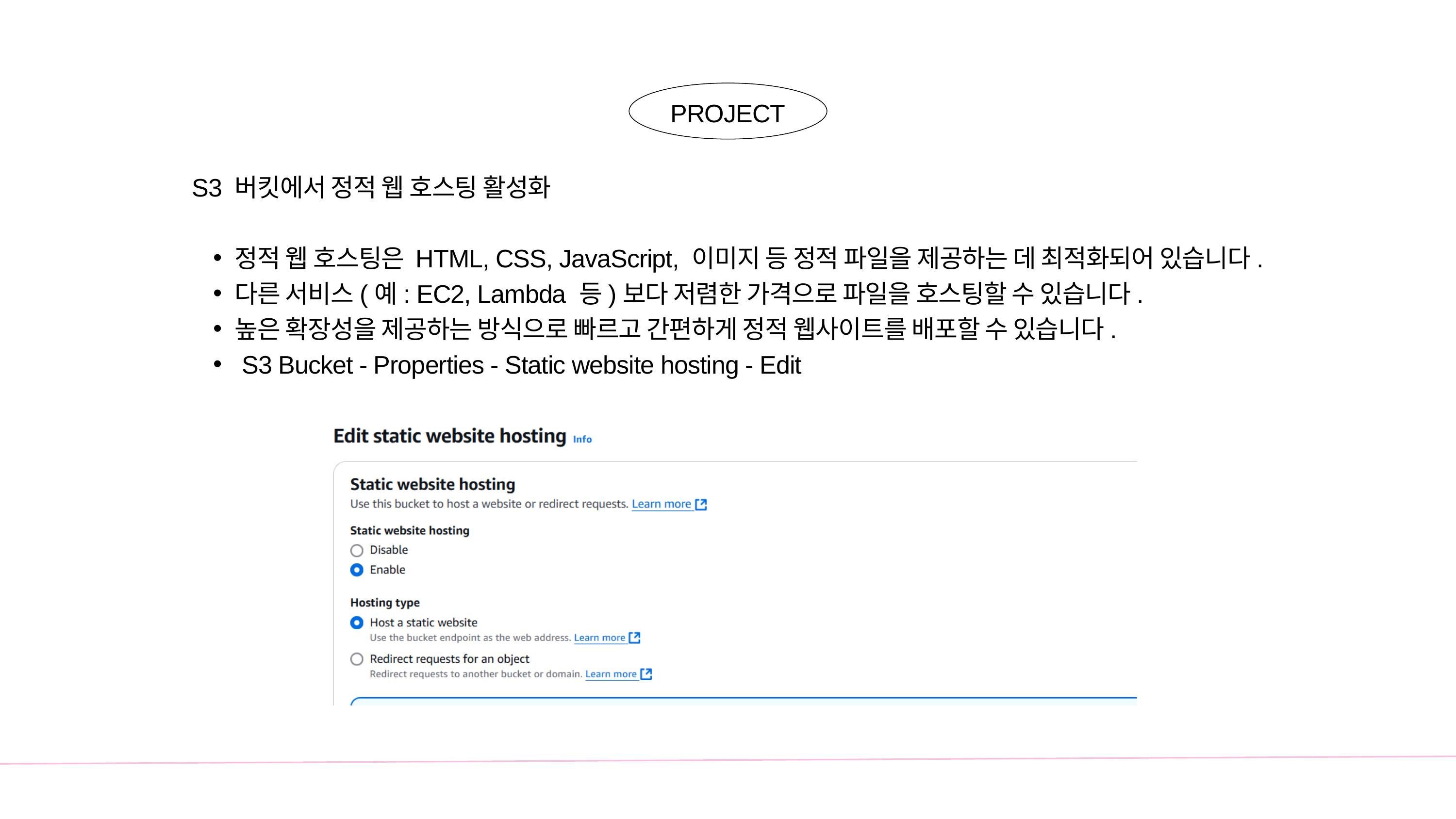

PROJECT
S3 버킷에서 정적 웹 호스팅 활성화

정적 웹 호스팅은 HTML, CSS, JavaScript, 이미지 등 정적 파일을 제공하는 데 최적화되어 있습니다.
다른 서비스(예: EC2, Lambda 등)보다 저렴한 가격으로 파일을 호스팅할 수 있습니다.
높은 확장성을 제공하는 방식으로 빠르고 간편하게 정적 웹사이트를 배포할 수 있습니다.
 S3 Bucket - Properties - Static website hosting - Edit